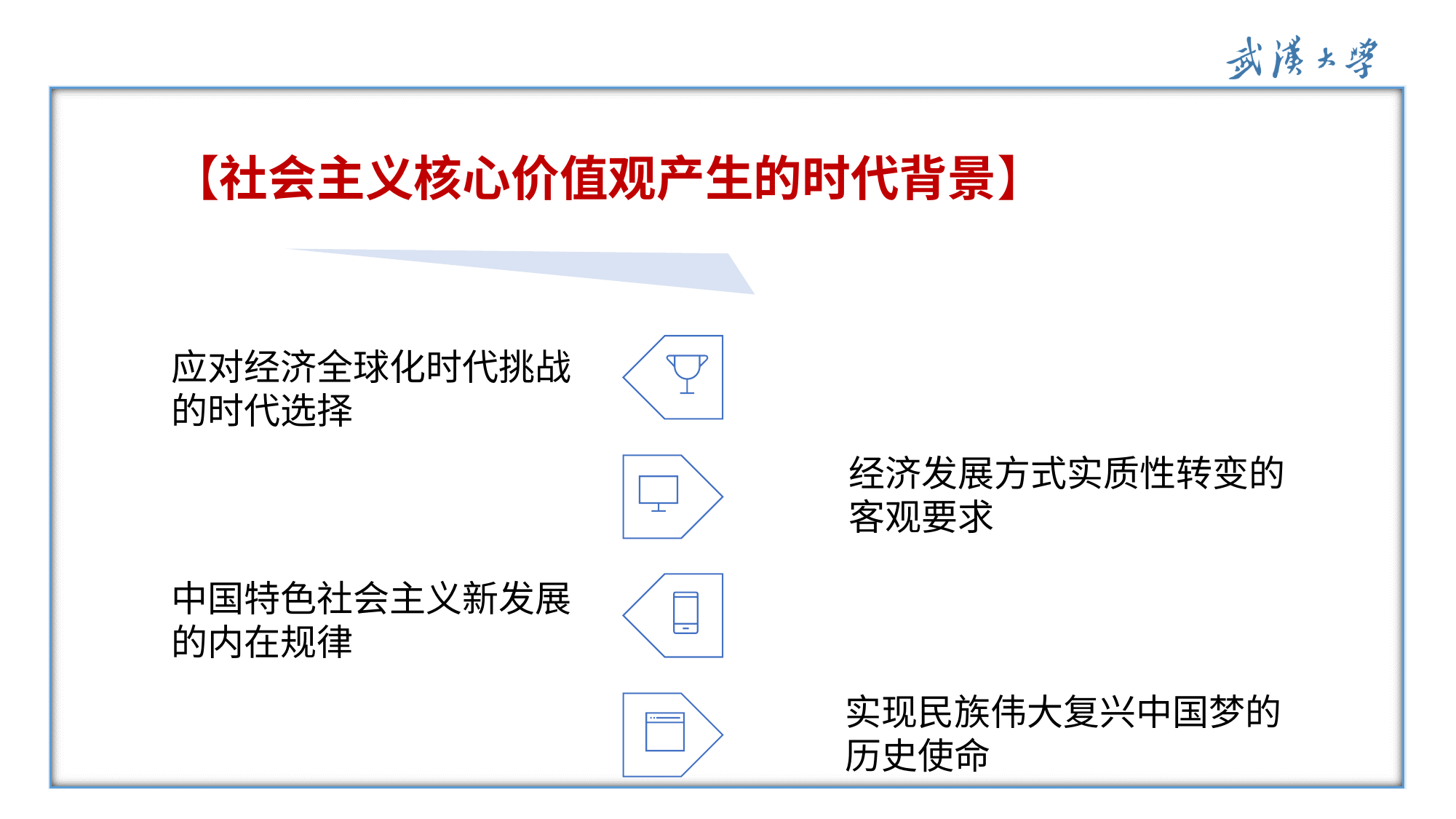

【社会主义核心价值观产生的时代背景】

应对经济全球化时代挑战的时代选择

经济发展方式实质性转变的客观要求

中国特色社会主义新发展的内在规律

实现民族伟大复兴中国梦的历史使命